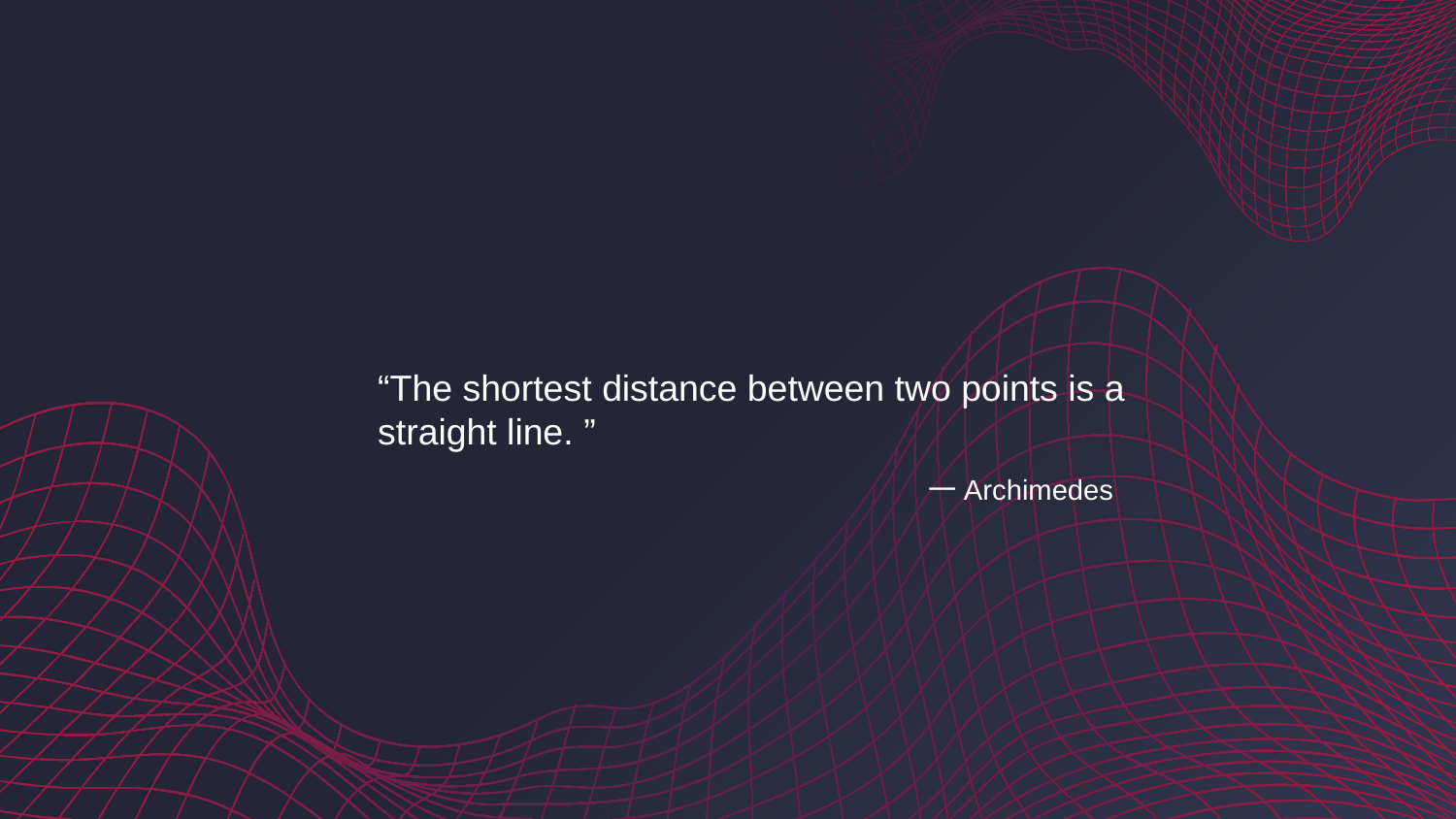

“The shortest distance between two points is a straight line. ”
# 一Archimedes